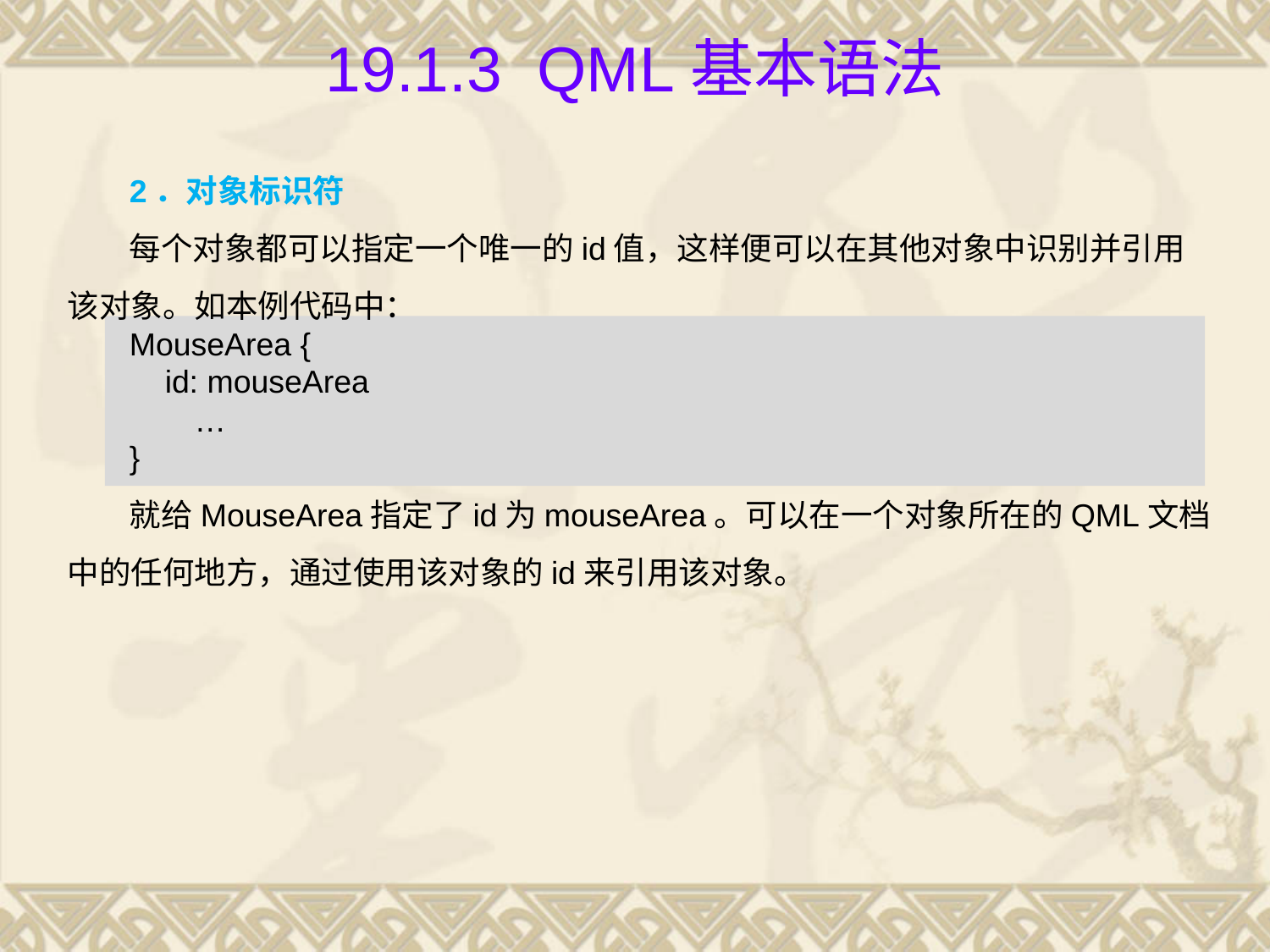

# 19.1.3  QML基本语法
2．对象标识符
每个对象都可以指定一个唯一的id值，这样便可以在其他对象中识别并引用该对象。如本例代码中：
MouseArea {
    id: mouseArea
	…
}
就给MouseArea指定了id为mouseArea。可以在一个对象所在的QML文档中的任何地方，通过使用该对象的id来引用该对象。